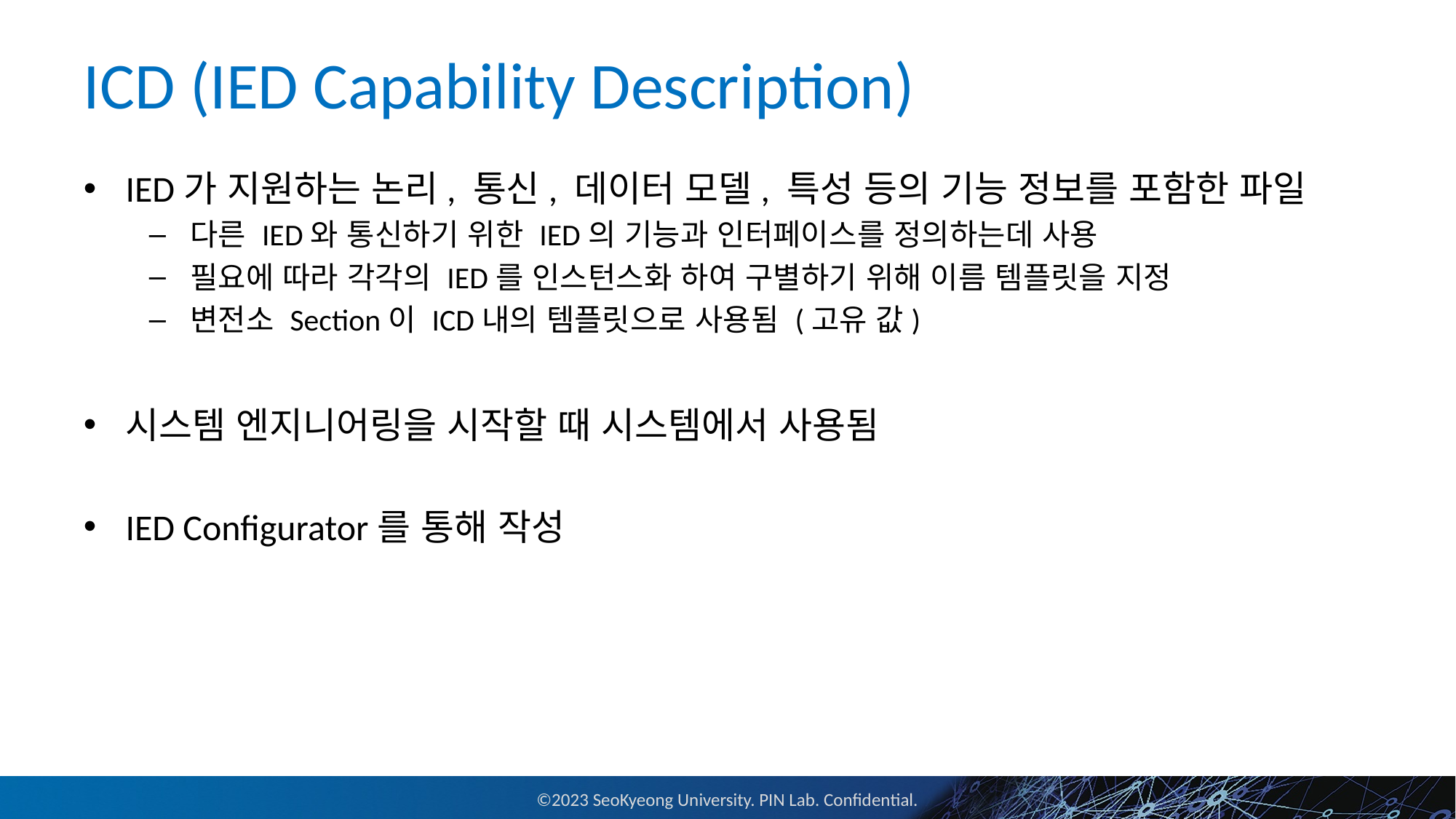

# ICD (IED Capability Description)
IED가 지원하는 논리, 통신, 데이터 모델, 특성 등의 기능 정보를 포함한 파일
다른 IED와 통신하기 위한 IED의 기능과 인터페이스를 정의하는데 사용
필요에 따라 각각의 IED를 인스턴스화 하여 구별하기 위해 이름 템플릿을 지정
변전소 Section이 ICD내의 템플릿으로 사용됨 (고유 값)

시스템 엔지니어링을 시작할 때 시스템에서 사용됨

IED Configurator를 통해 작성